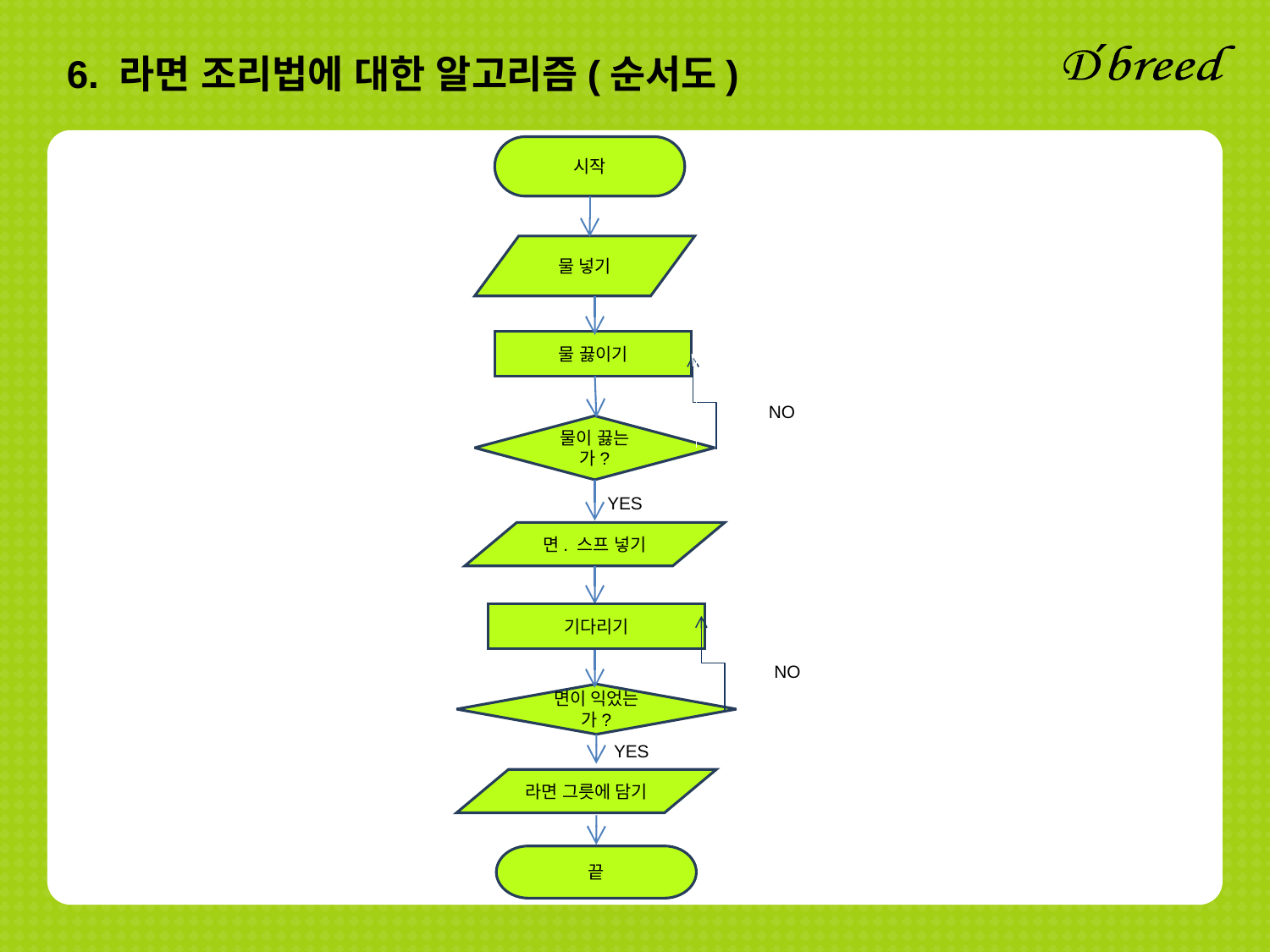

6. 라면 조리법에 대한 알고리즘(순서도)
시작

물 넣기

물 끓이기

NO
물이 끓는가?

YES
면. 스프 넣기

기다리기

NO
면이 익었는가?
YES

라면 그릇에 담기

끝